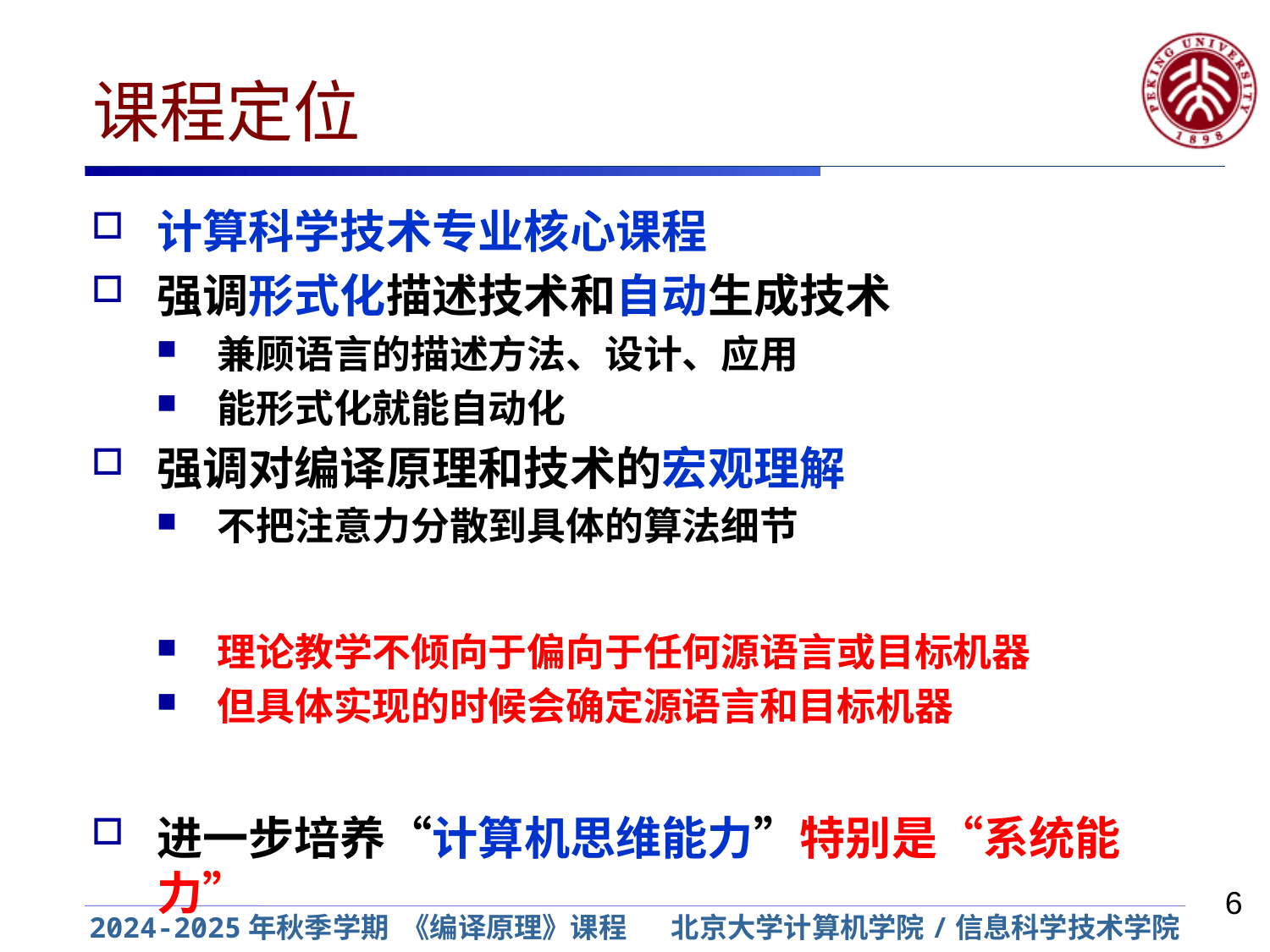

# 课程定位
计算科学技术专业核心课程
强调形式化描述技术和自动生成技术
兼顾语言的描述方法、设计、应用
能形式化就能自动化
强调对编译原理和技术的宏观理解
不把注意力分散到具体的算法细节

理论教学不倾向于偏向于任何源语言或目标机器
但具体实现的时候会确定源语言和目标机器

进一步培养“计算机思维能力”特别是“系统能力”